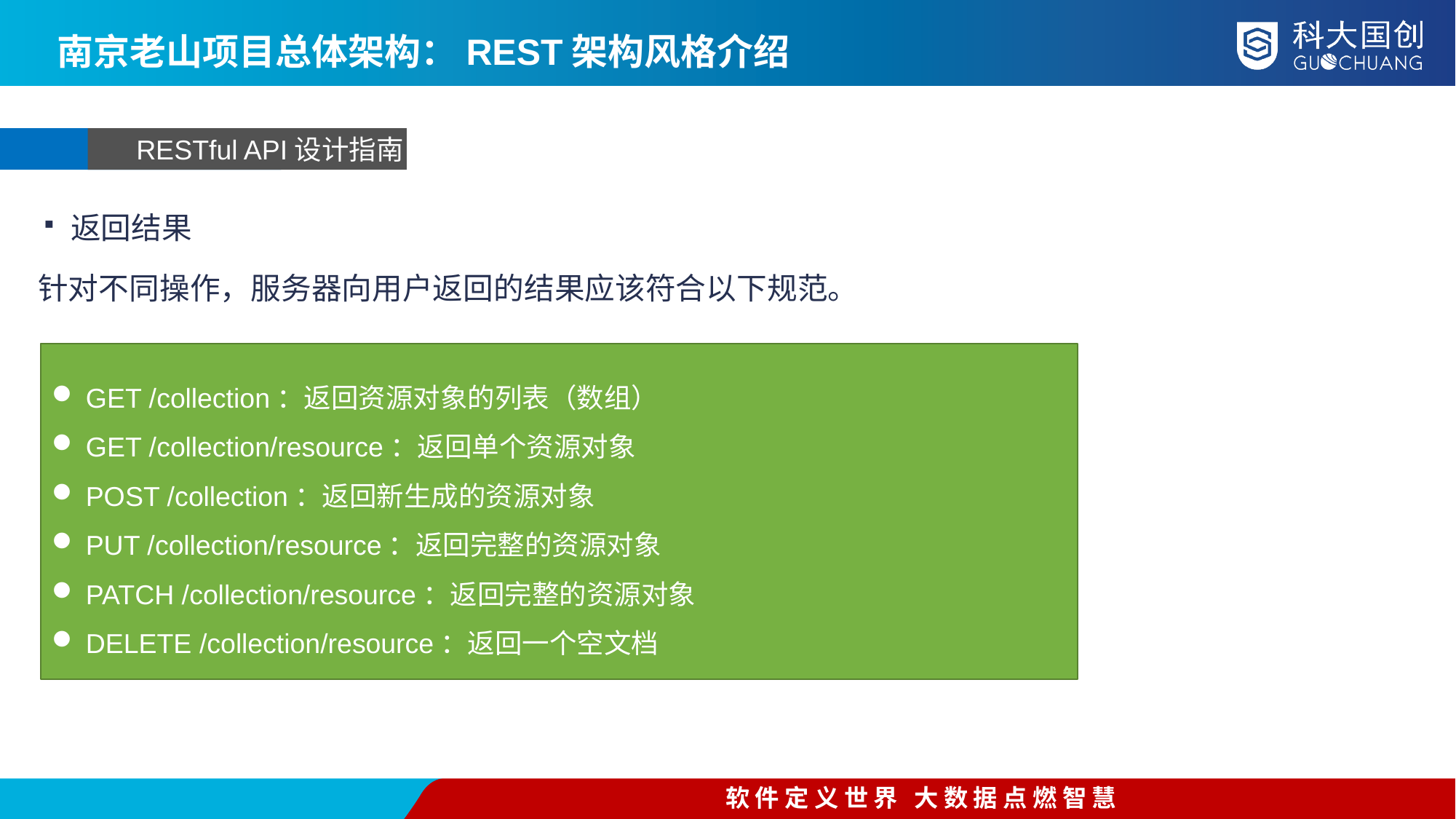

南京老山项目总体架构：REST架构风格介绍
RESTful API设计指南

返回结果
针对不同操作，服务器向用户返回的结果应该符合以下规范。

GET /collection：返回资源对象的列表（数组）
GET /collection/resource：返回单个资源对象
POST /collection：返回新生成的资源对象
PUT /collection/resource：返回完整的资源对象
PATCH /collection/resource：返回完整的资源对象
DELETE /collection/resource：返回一个空文档